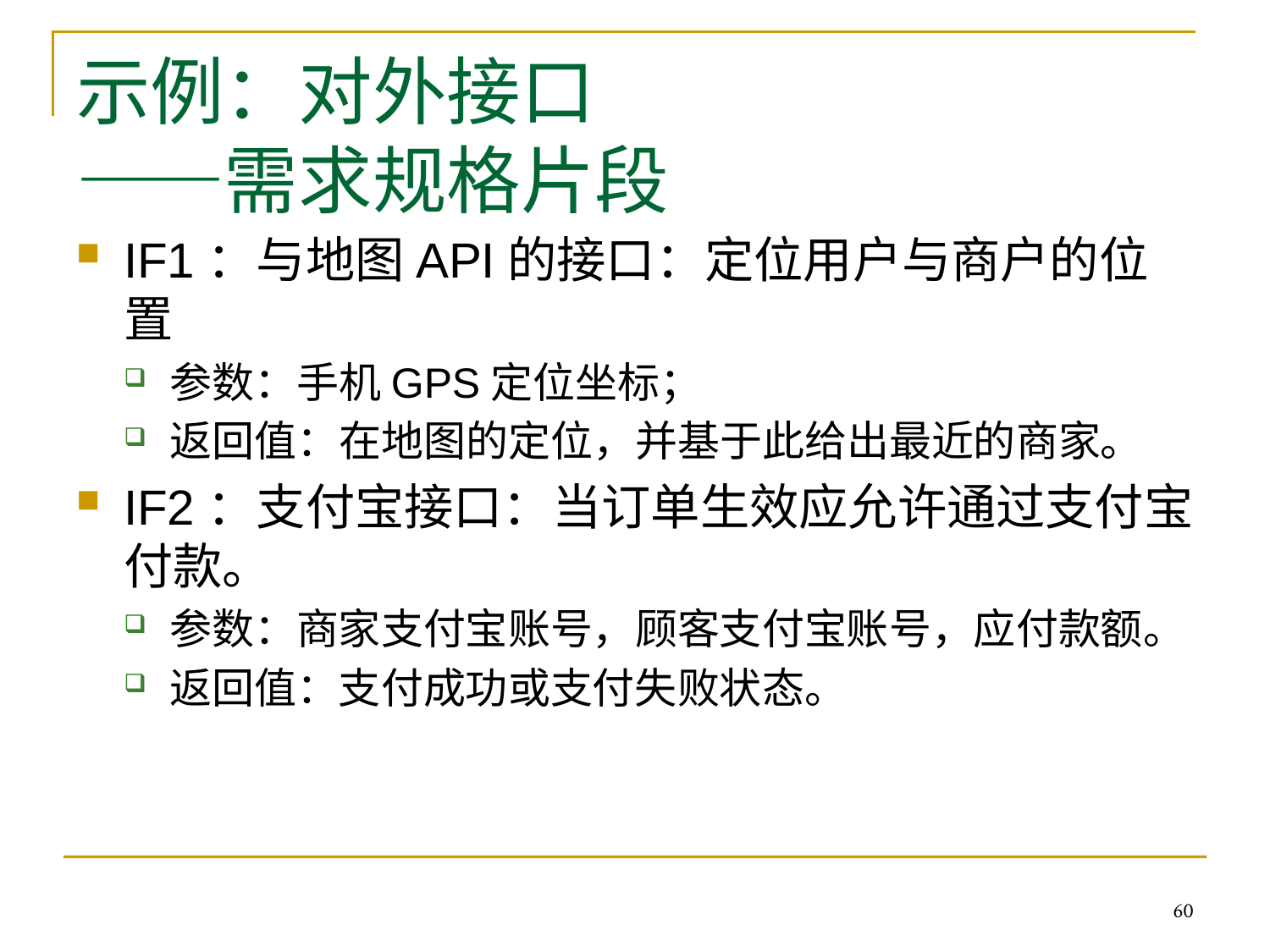

# 示例：对外接口 ——需求规格片段
IF1：与地图API的接口：定位用户与商户的位置
参数：手机GPS定位坐标；
返回值：在地图的定位，并基于此给出最近的商家。
IF2：支付宝接口：当订单生效应允许通过支付宝付款。
参数：商家支付宝账号，顾客支付宝账号，应付款额。
返回值：支付成功或支付失败状态。

60